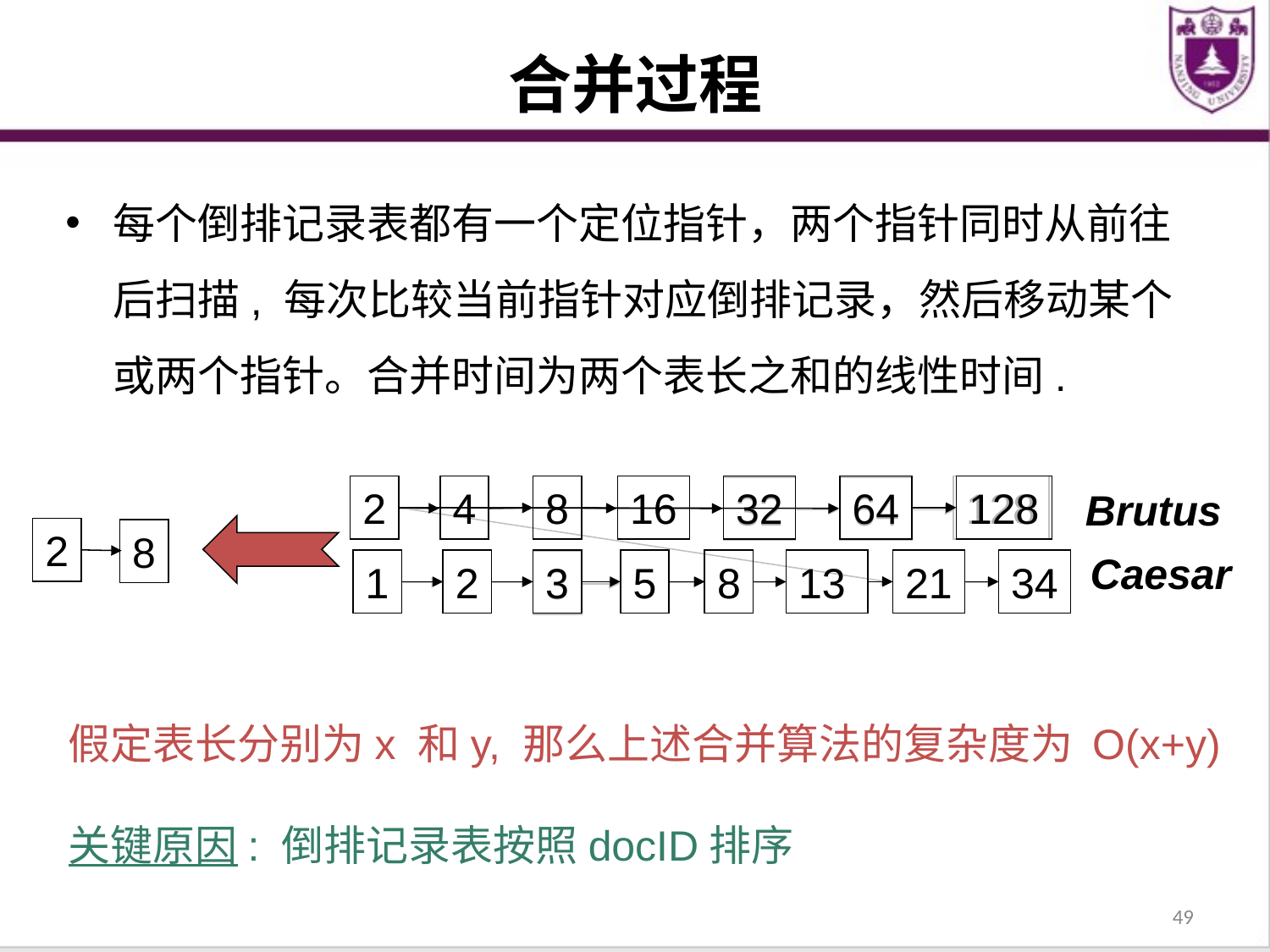

合并过程
每个倒排记录表都有一个定位指针，两个指针同时从前往后扫描, 每次比较当前指针对应倒排记录，然后移动某个或两个指针。合并时间为两个表长之和的线性时间.
2
4
8
16
128
32
64
1
2
5
8
13
21
34
3
2
4
8
16
32
64
128
Brutus
Caesar

2
8
1
2
3
5
8
13
21
34
假定表长分别为x 和y, 那么上述合并算法的复杂度为 O(x+y)

关键原因: 倒排记录表按照docID排序
49